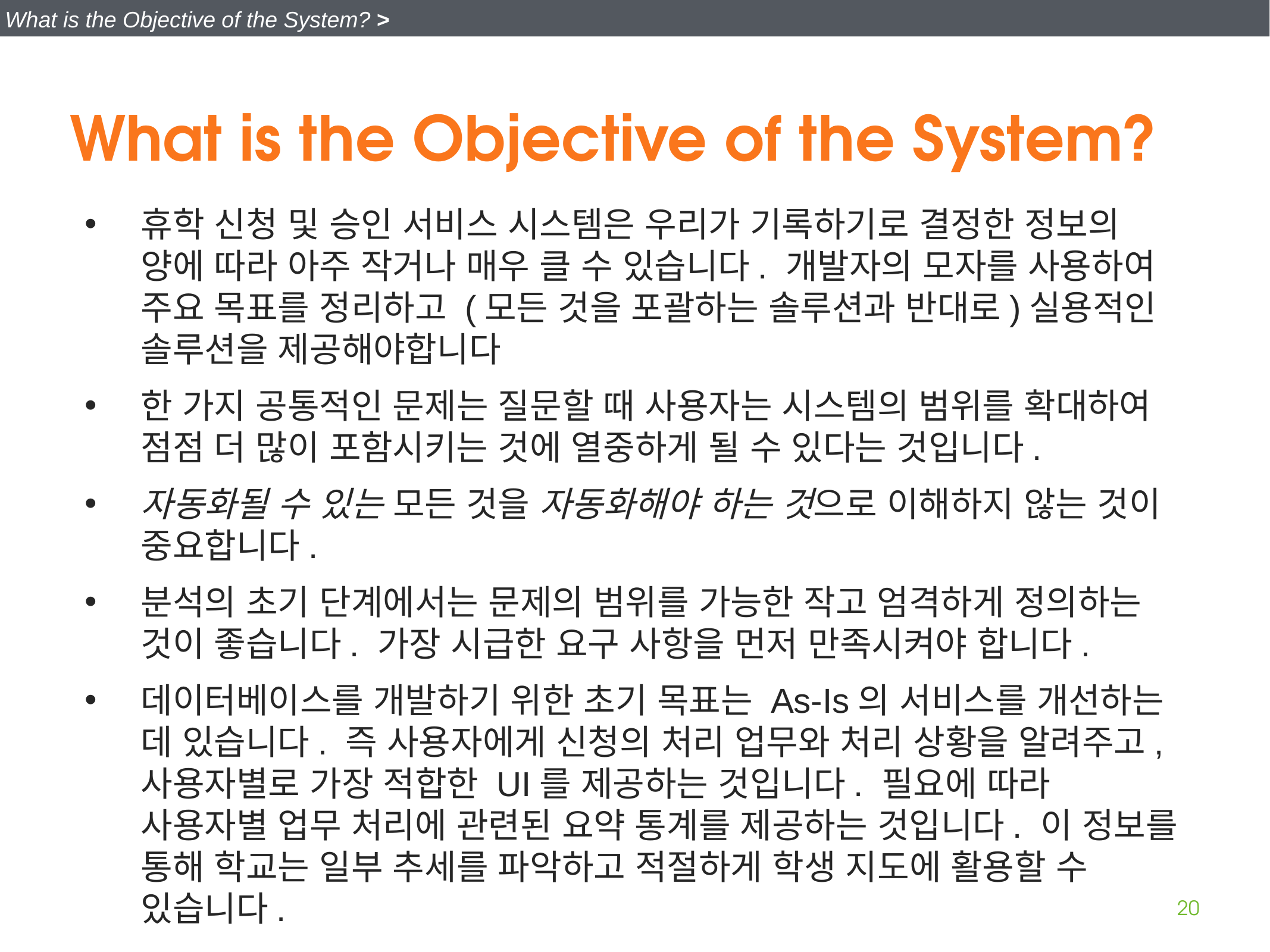

What is the Objective of the System? >
# What is the Objective of the System?
휴학 신청 및 승인 서비스 시스템은 우리가 기록하기로 결정한 정보의 양에 따라 아주 작거나 매우 클 수 있습니다. 개발자의 모자를 사용하여 주요 목표를 정리하고 (모든 것을 포괄하는 솔루션과 반대로)실용적인 솔루션을 제공해야합니다
한 가지 공통적인 문제는 질문할 때 사용자는 시스템의 범위를 확대하여 점점 더 많이 포함시키는 것에 열중하게 될 수 있다는 것입니다.
자동화될 수 있는 모든 것을 자동화해야 하는 것으로 이해하지 않는 것이 중요합니다.
분석의 초기 단계에서는 문제의 범위를 가능한 작고 엄격하게 정의하는 것이 좋습니다. 가장 시급한 요구 사항을 먼저 만족시켜야 합니다.
데이터베이스를 개발하기 위한 초기 목표는 As-Is의 서비스를 개선하는 데 있습니다. 즉 사용자에게 신청의 처리 업무와 처리 상황을 알려주고, 사용자별로 가장 적합한 UI를 제공하는 것입니다. 필요에 따라 사용자별 업무 처리에 관련된 요약 통계를 제공하는 것입니다. 이 정보를 통해 학교는 일부 추세를 파악하고 적절하게 학생 지도에 활용할 수 있습니다.

20